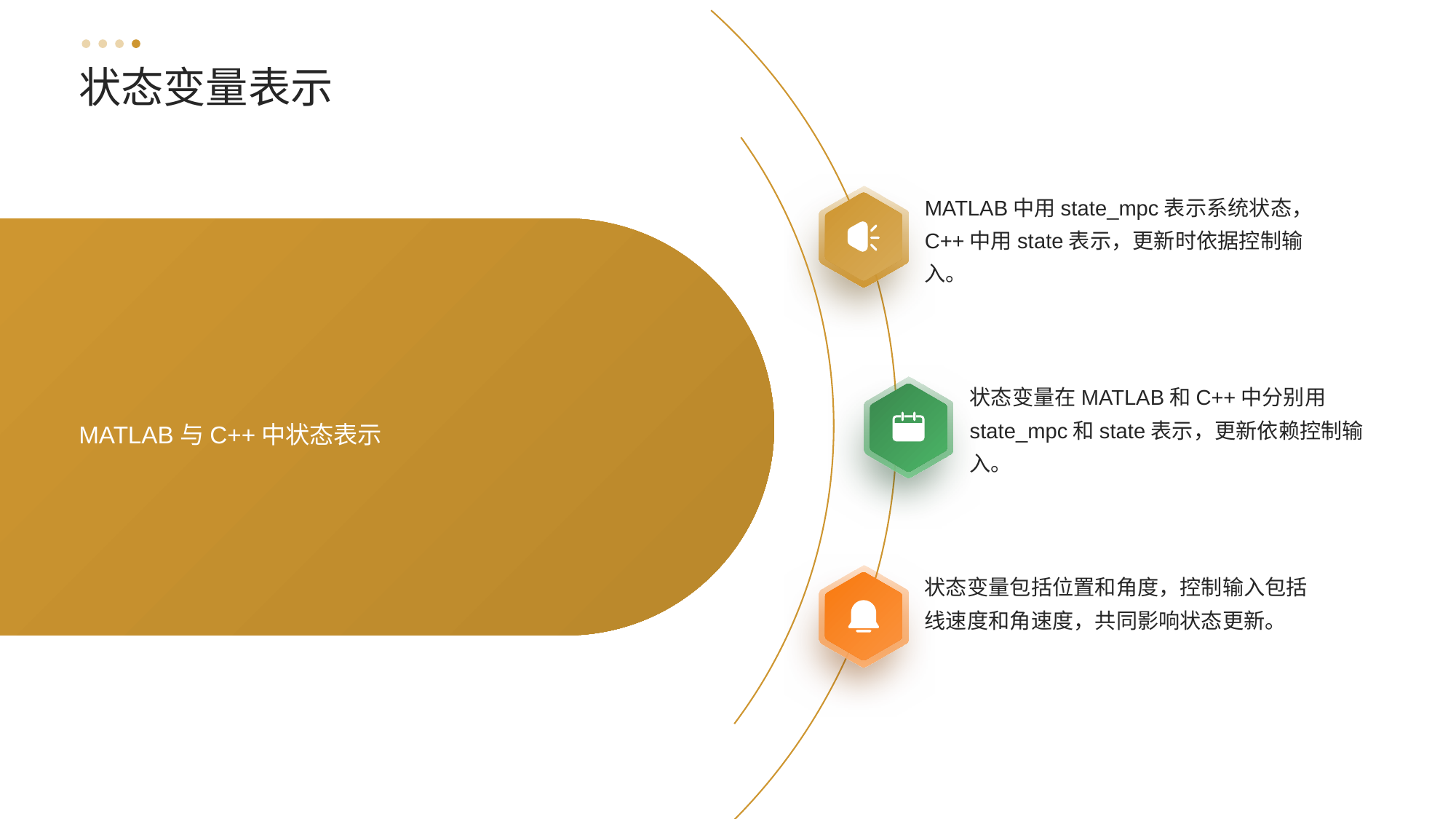

状态变量表示

MATLAB中用state_mpc表示系统状态，C++中用state表示，更新时依据控制输入。

MATLAB与C++中状态表示
状态变量在MATLAB和C++中分别用state_mpc和state表示，更新依赖控制输入。

状态变量包括位置和角度，控制输入包括线速度和角速度，共同影响状态更新。